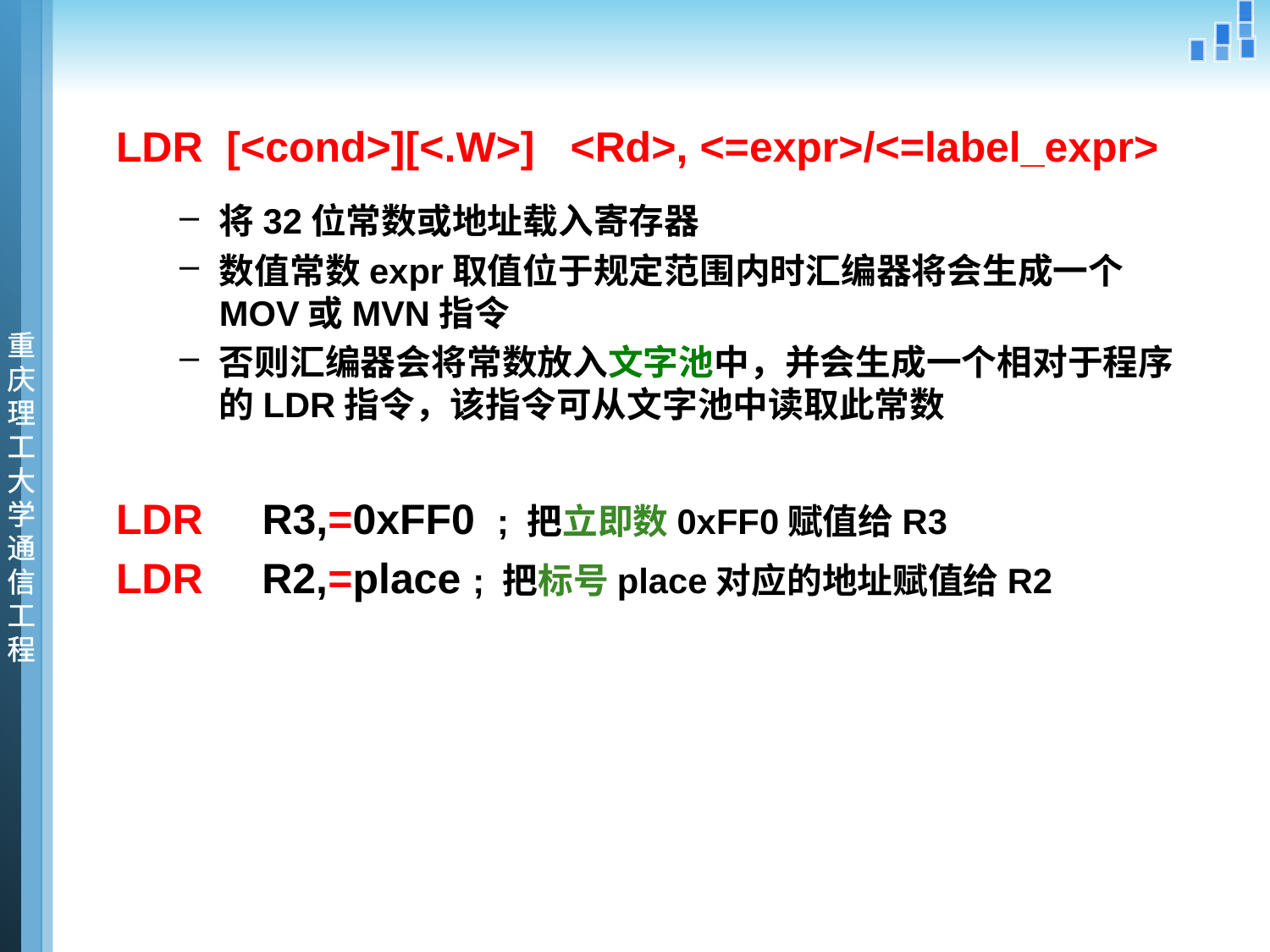

LDR  [<cond>][<.W>]   <Rd>, <=expr>/<=label_expr>
将32位常数或地址载入寄存器
数值常数expr取值位于规定范围内时汇编器将会生成一个MOV或MVN指令
否则汇编器会将常数放入文字池中，并会生成一个相对于程序的LDR指令，该指令可从文字池中读取此常数

LDR     R3,=0xFF0	; 把立即数0xFF0赋值给R3
LDR     R2,=place ; 把标号place对应的地址赋值给R2